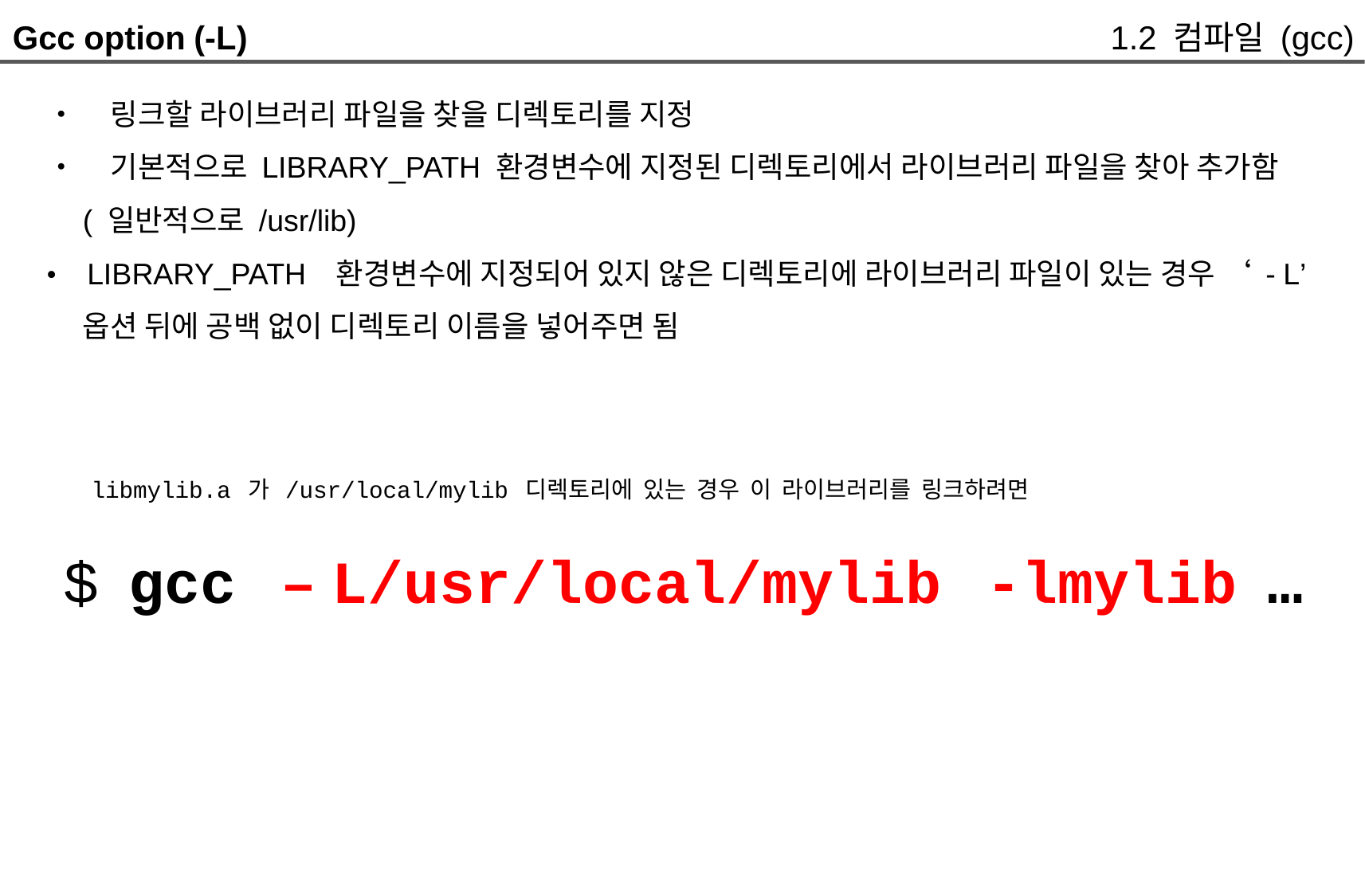

Gcc option (-L)
1.2 컴파일 (gcc)

•    링크할 라이브러리 파일을 찾을 디렉토리를 지정
•    기본적으로 LIBRARY_PATH 환경변수에 지정된 디렉토리에서 라이브러리 파일을 찾아 추가함
	( 일반적으로 /usr/lib)
•    LIBRARY_PATH   환경변수에 지정되어 있지 않은 디렉토리에 라이브러리 파일이 있는 경우 ‘ - L’
	옵션 뒤에 공백 없이 디렉토리 이름을 넣어주면 됨
	libmylib.a  가  /usr/local/mylib  디렉토리에  있는  경우  이  라이브러리를  링크하려면

$  gcc   – L/usr/local/mylib   -lmylib  …